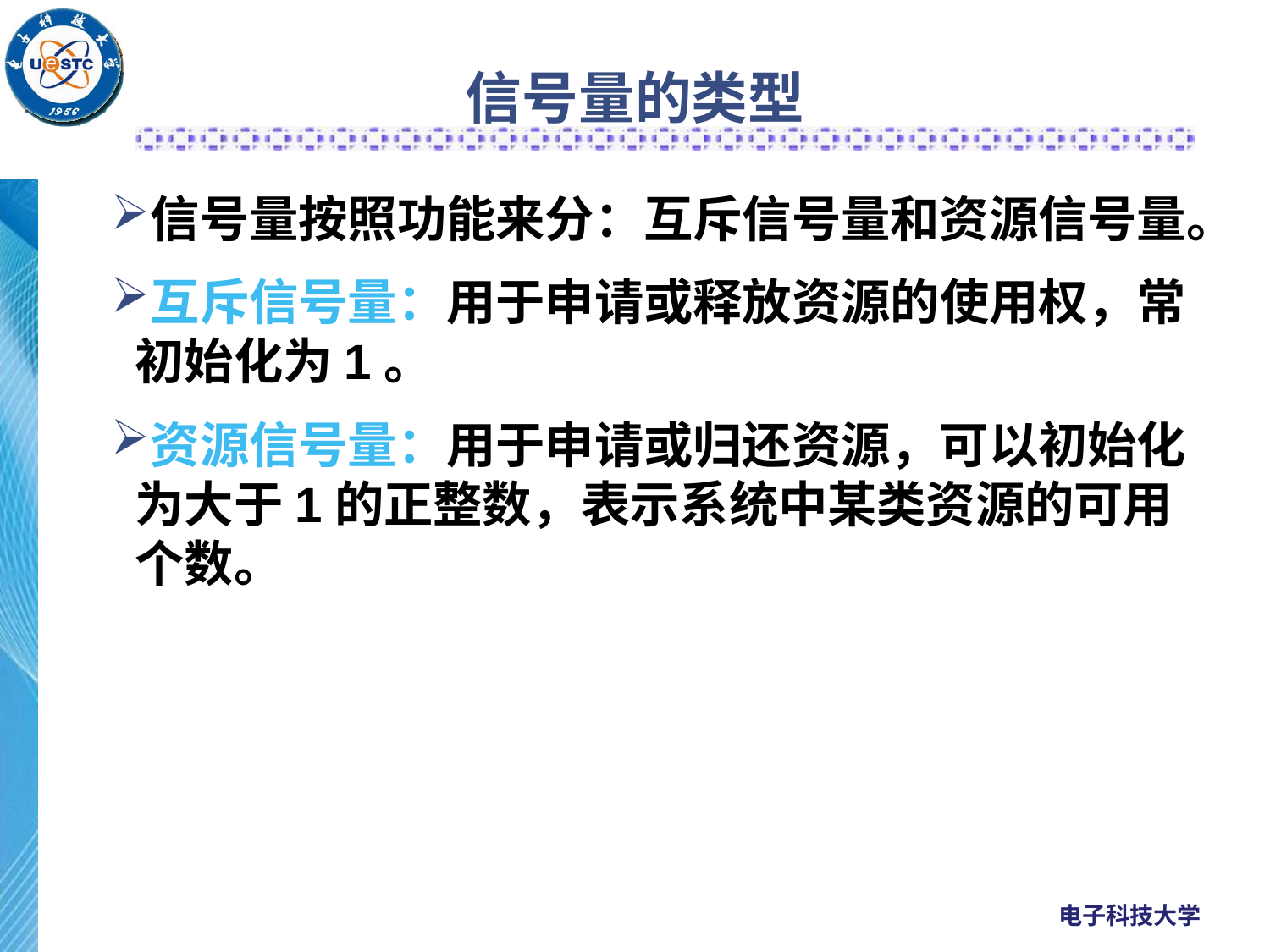

# 信号量的类型
信号量按照功能来分：互斥信号量和资源信号量。
互斥信号量：用于申请或释放资源的使用权，常初始化为1。
资源信号量：用于申请或归还资源，可以初始化为大于1的正整数，表示系统中某类资源的可用个数。